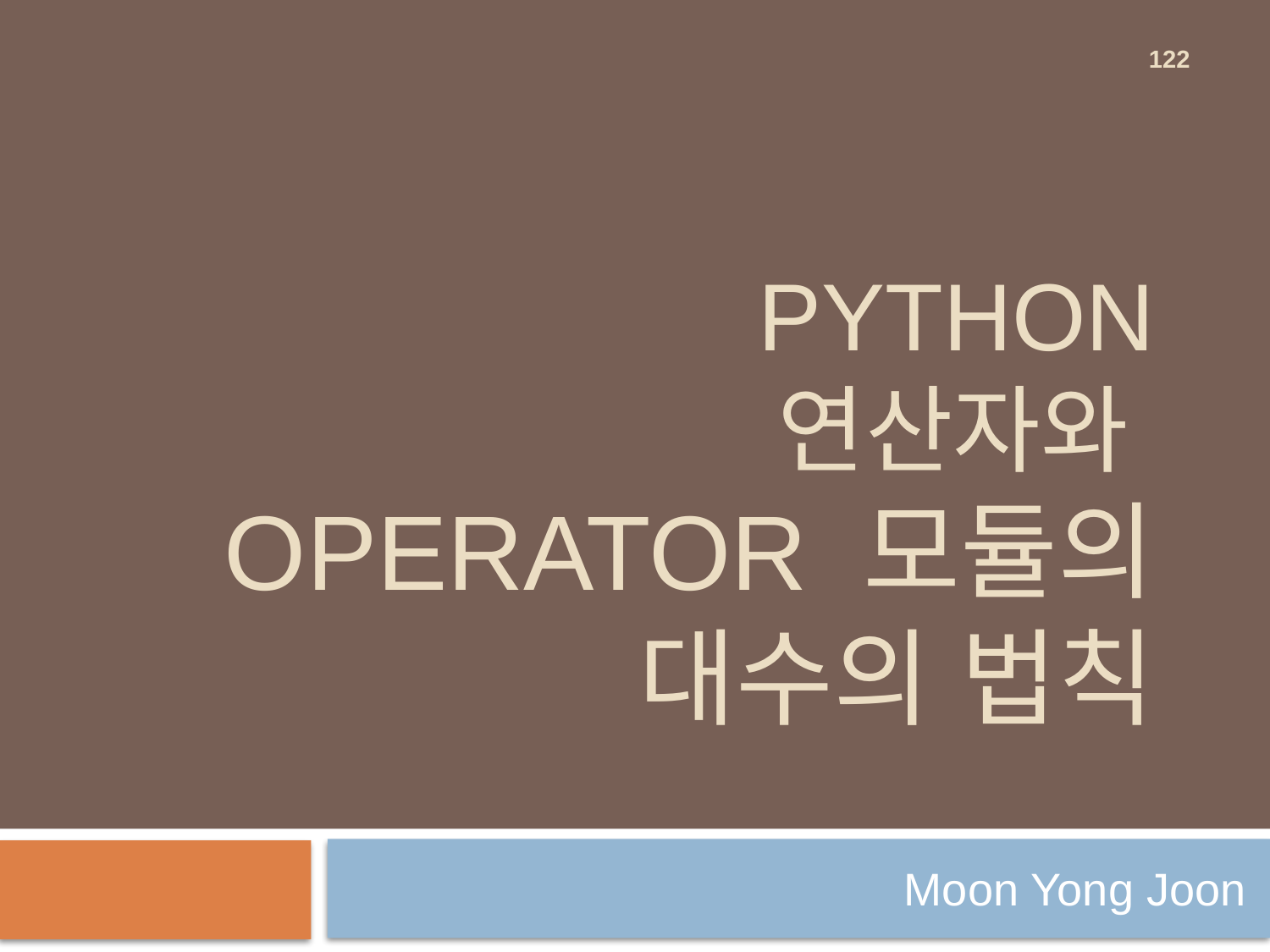

122
# python 연산자와 operator 모듈의 대수의 법칙
Moon Yong Joon